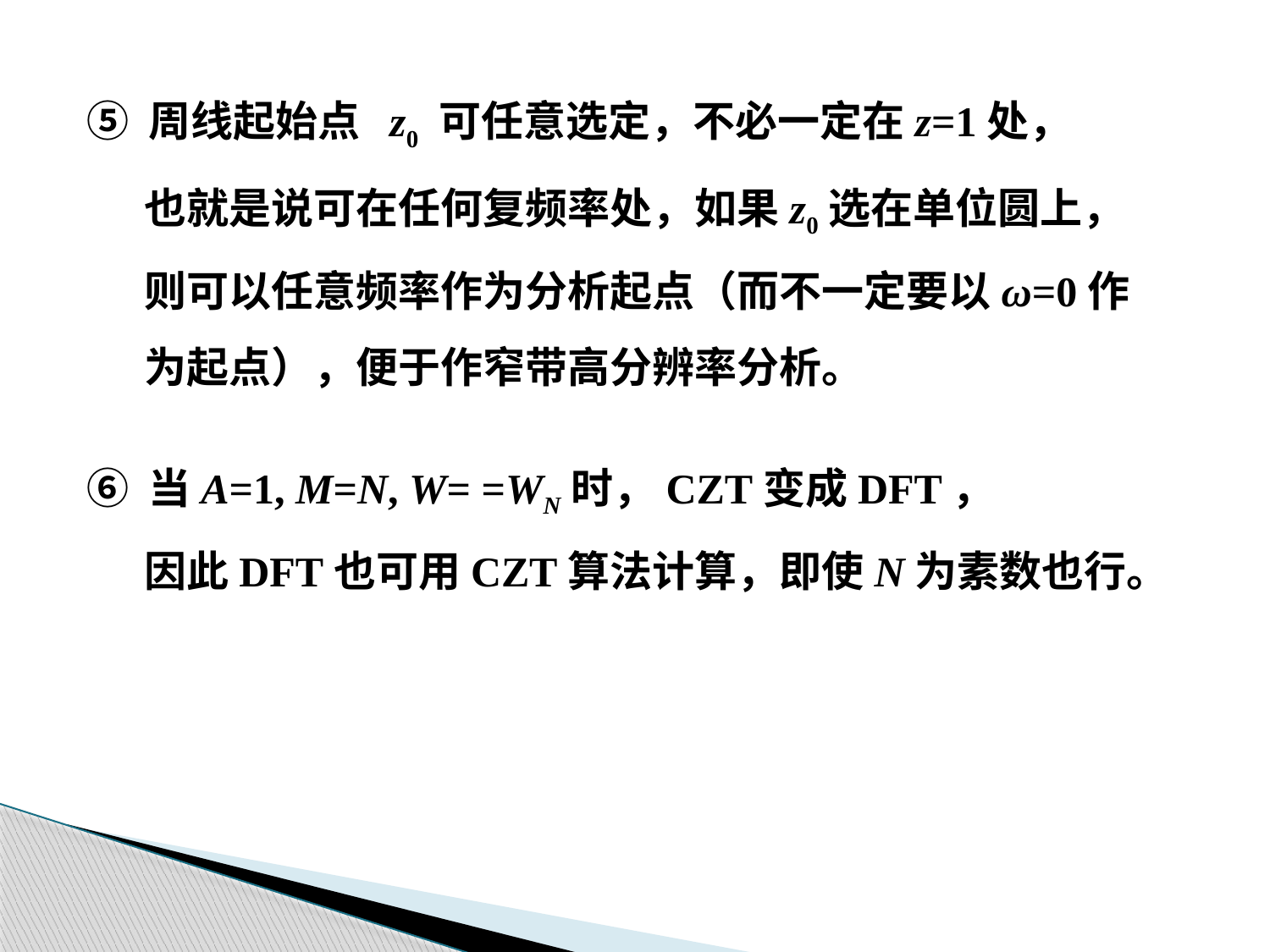

⑤ 周线起始点  z0 可任意选定，不必一定在z=1处，
     也就是说可在任何复频率处，如果z0选在单位圆上，
     则可以任意频率作为分析起点（而不一定要以ω=0作
     为起点），便于作窄带高分辨率分析。
⑥ 当A=1, M=N, W= =WN时，CZT变成DFT，
     因此DFT也可用CZT算法计算，即使N为素数也行。